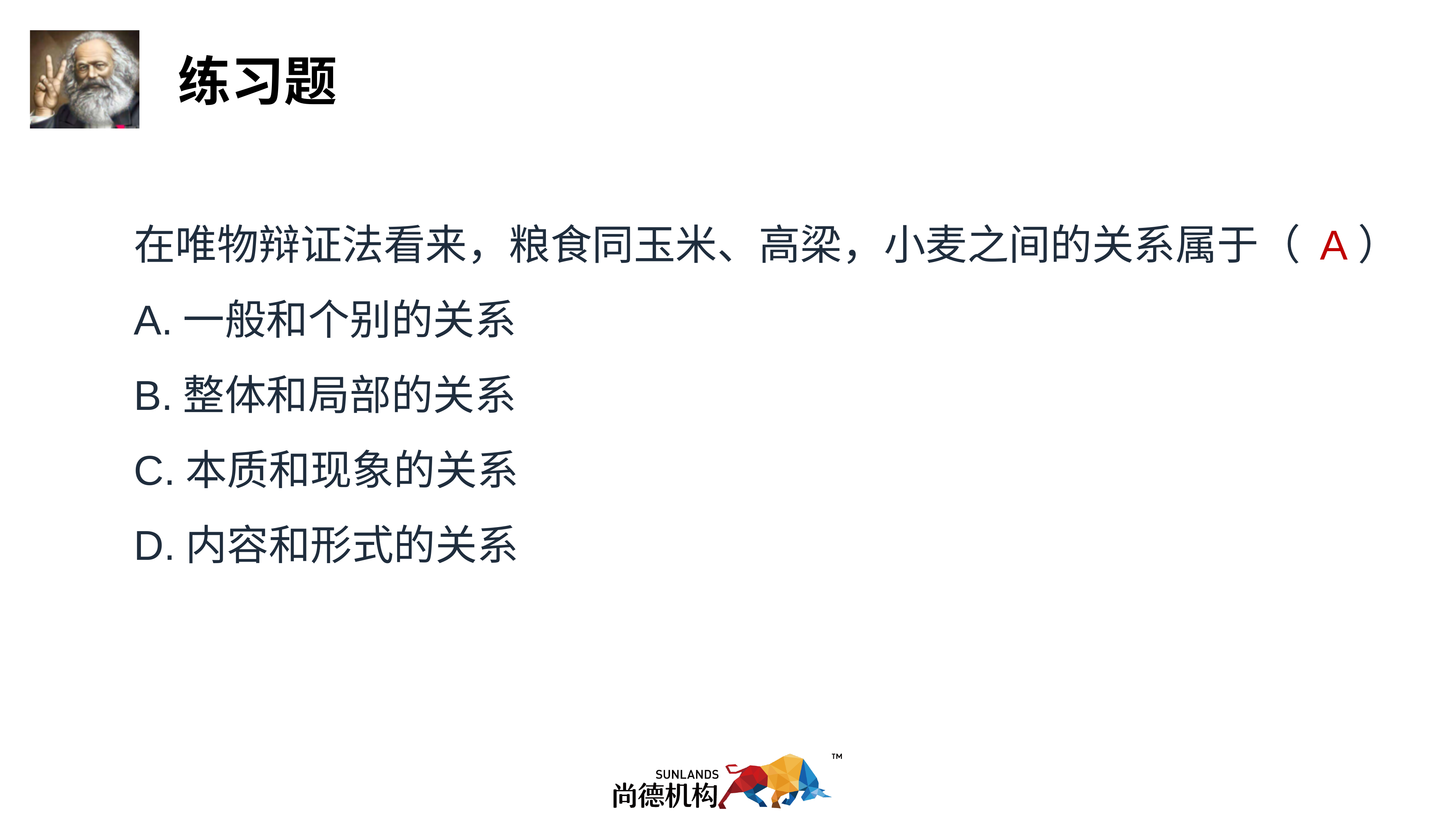

在唯物辩证法看来，粮食同玉米、高梁，小麦之间的关系属于（ A）
A.一般和个别的关系
B.整体和局部的关系
C.本质和现象的关系
D.内容和形式的关系